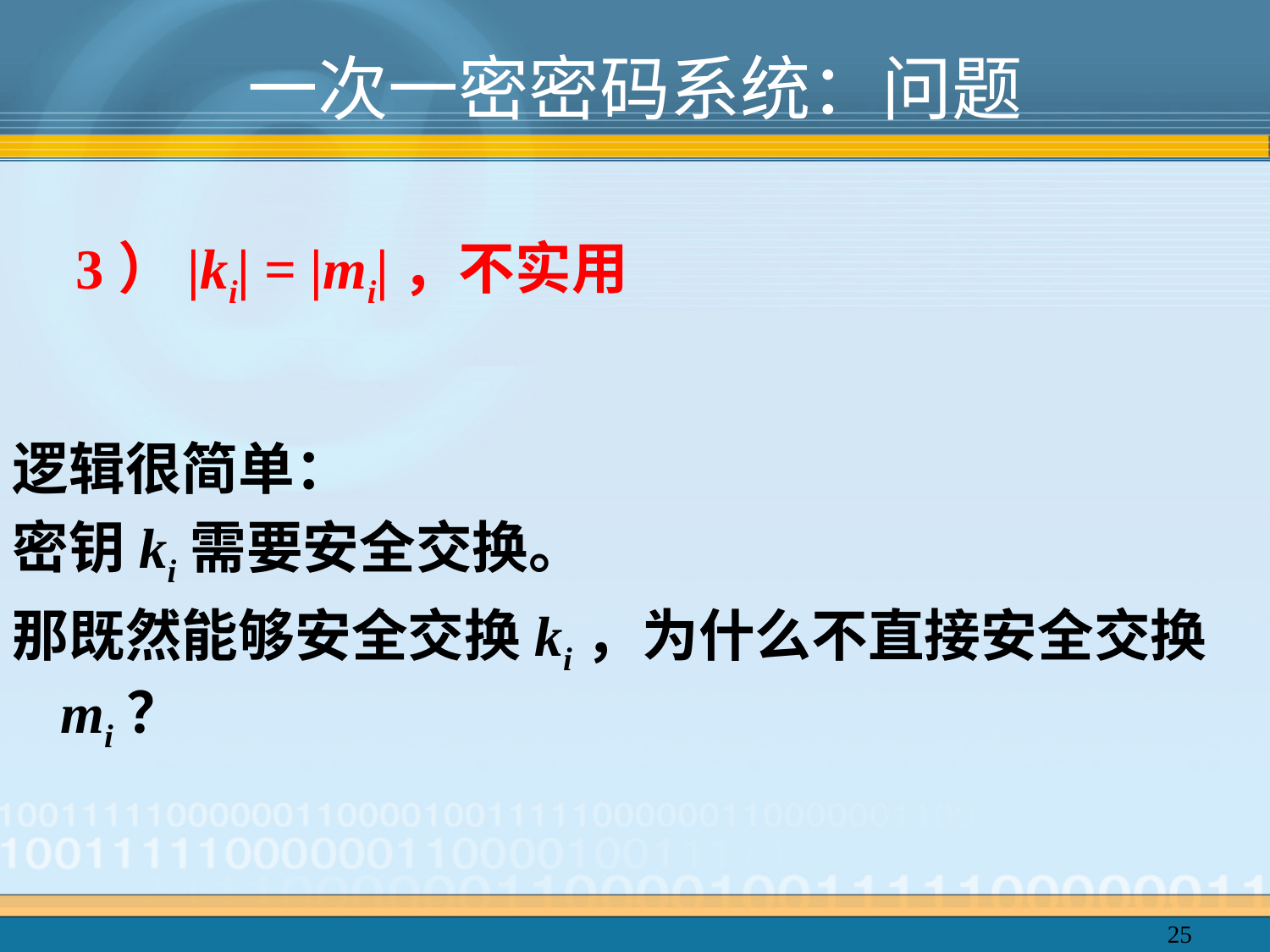

# 一次一密密码系统：问题

3）|ki| = |mi|，不实用
逻辑很简单：
密钥ki需要安全交换。
那既然能够安全交换ki，为什么不直接安全交换mi？
25